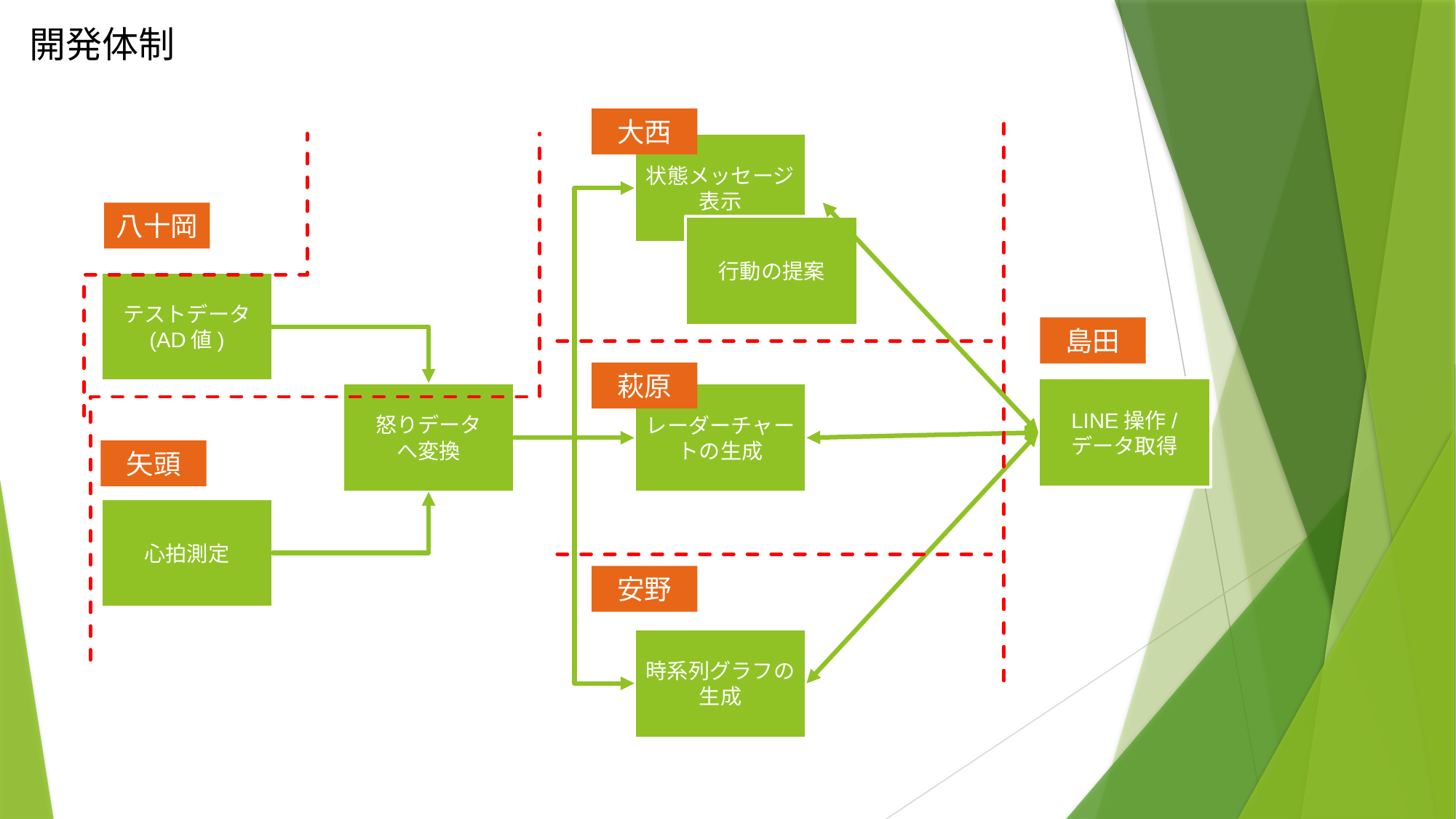

開発体制
大西
状態メッセージ表示
八十岡
行動の提案
テストデータ
(AD値)
島田
萩原
LINE操作/
データ取得
怒りデータ
へ変換
レーダーチャートの生成
矢頭
心拍測定
安野
時系列グラフの生成